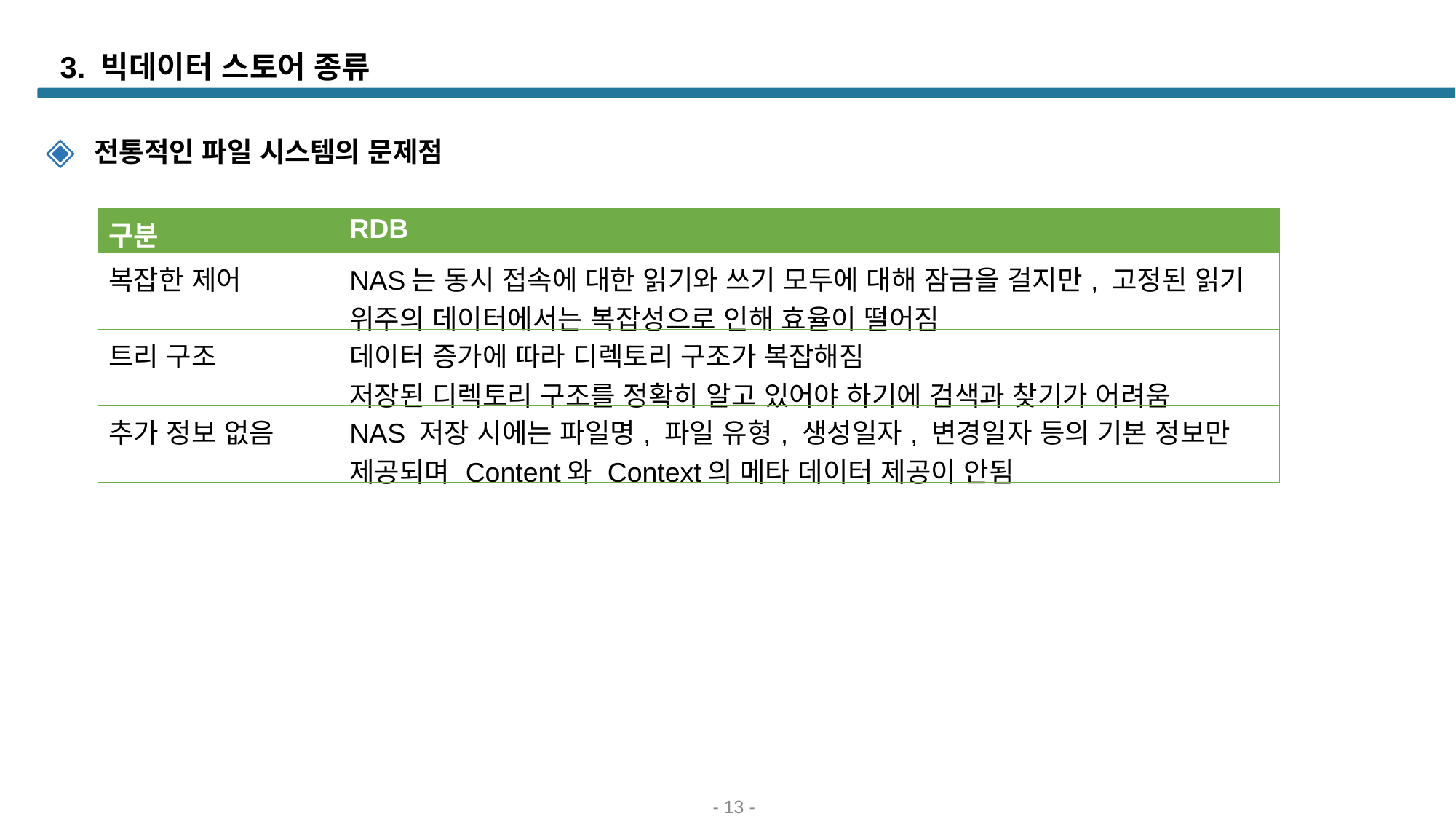

# 3. 빅데이터 스토어 종류
 전통적인 파일 시스템의 문제점
| 구분 | RDB |
| --- | --- |
| 복잡한 제어 | NAS는 동시 접속에 대한 읽기와 쓰기 모두에 대해 잠금을 걸지만, 고정된 읽기 위주의 데이터에서는 복잡성으로 인해 효율이 떨어짐 |
| 트리 구조 | 데이터 증가에 따라 디렉토리 구조가 복잡해짐 저장된 디렉토리 구조를 정확히 알고 있어야 하기에 검색과 찾기가 어려움 |
| 추가 정보 없음 | NAS 저장 시에는 파일명, 파일 유형, 생성일자, 변경일자 등의 기본 정보만 제공되며 Content와 Context의 메타 데이터 제공이 안됨 |
- 13 -